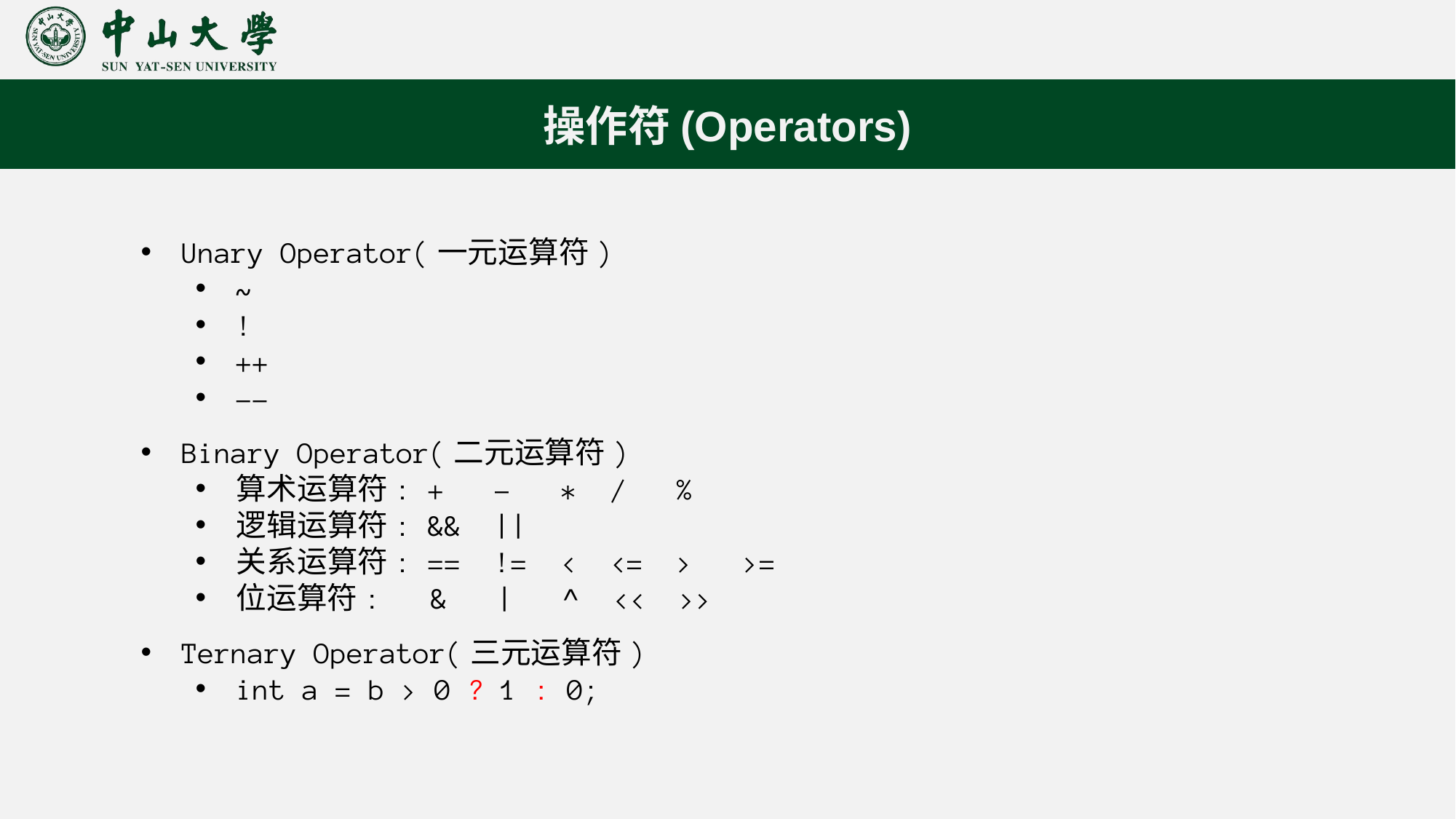

操作符(Operators)
Unary Operator(一元运算符)
~
!
++
--
Binary Operator(二元运算符)
算术运算符: +   -   *  /   %
逻辑运算符: &&  ||
关系运算符: ==  !=  <  <=  >   >=
位运算符:   &   |   ^  <<  >>
Ternary Operator(三元运算符)
int a = b > 0 ? 1 : 0;